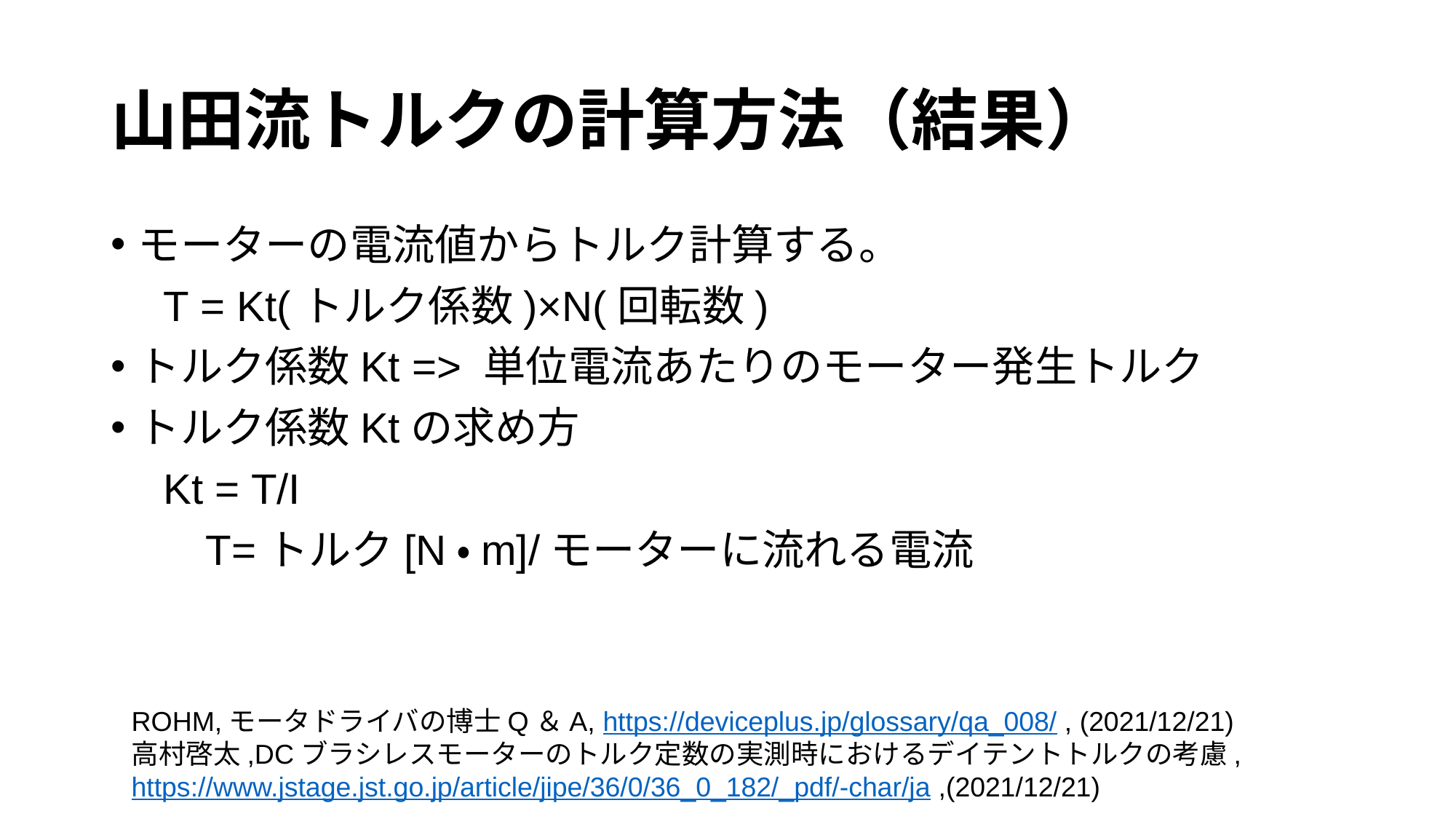

# 山田流トルクの計算方法（結果）
モーターの電流値からトルク計算する。
　T = Kt(トルク係数)×N(回転数)
トルク係数Kt => 単位電流あたりのモーター発生トルク
トルク係数Ktの求め方
　Kt = T/I
　　T=トルク[N・m]/モーターに流れる電流

ROHM,モータドライバの博士Q＆A, https://deviceplus.jp/glossary/qa_008/ , (2021/12/21)
高村啓太,DCブラシレスモーターのトルク定数の実測時におけるデイテントトルクの考慮,
https://www.jstage.jst.go.jp/article/jipe/36/0/36_0_182/_pdf/-char/ja ,(2021/12/21)